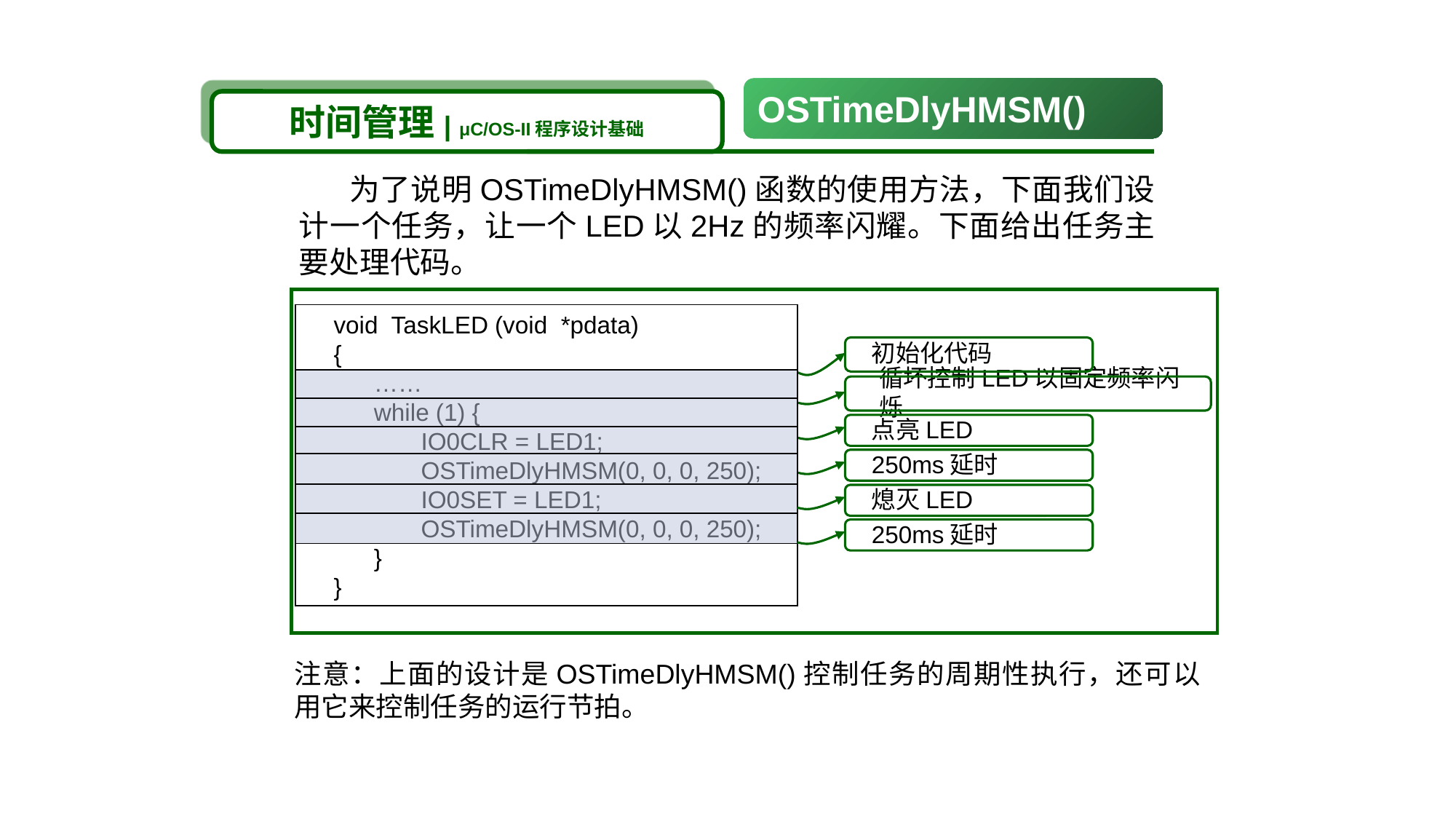

OSTimeDlyHMSM()
时间管理| μC/OS-II程序设计基础

      为了说明OSTimeDlyHMSM()函数的使用方法，下面我们设计一个任务，让一个LED以2Hz的频率闪耀。下面给出任务主要处理代码。

void  TaskLED (void  *pdata)
{
      ……
      while (1) {
             IO0CLR = LED1;
             OSTimeDlyHMSM(0, 0, 0, 250);
             IO0SET = LED1;
             OSTimeDlyHMSM(0, 0, 0, 250);
      }
}
初始化代码

循坏控制LED以固定频率闪烁

点亮LED

250ms延时

熄灭LED

250ms延时

注意：上面的设计是OSTimeDlyHMSM()控制任务的周期性执行，还可以用它来控制任务的运行节拍。